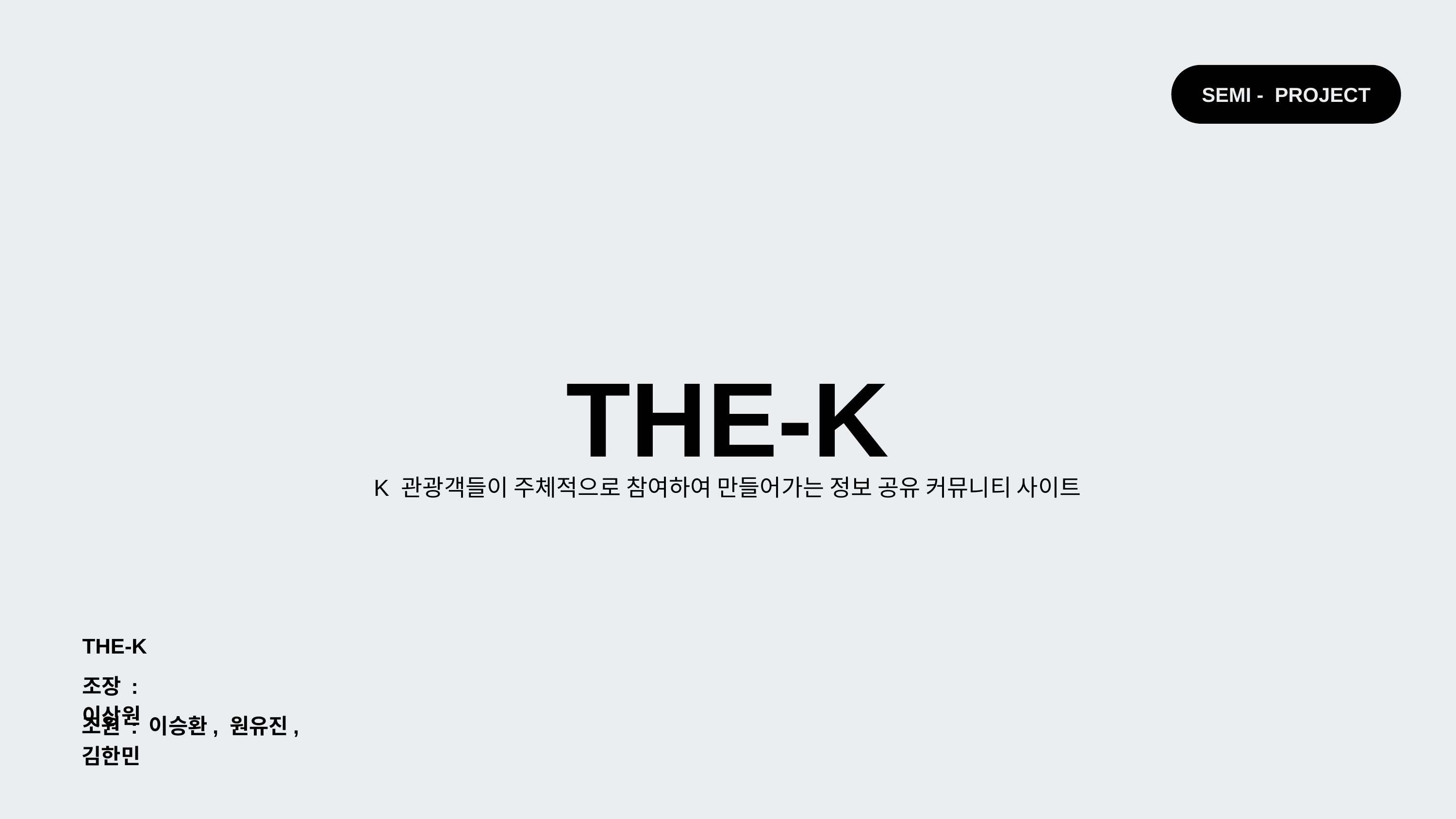

SEMI -  PROJECT
THE-K
K 관광객들이 주체적으로 참여하여 만들어가는 정보 공유 커뮤니티 사이트
THE-K
조장 : 이상원
조원 : 이승환, 원유진, 김한민